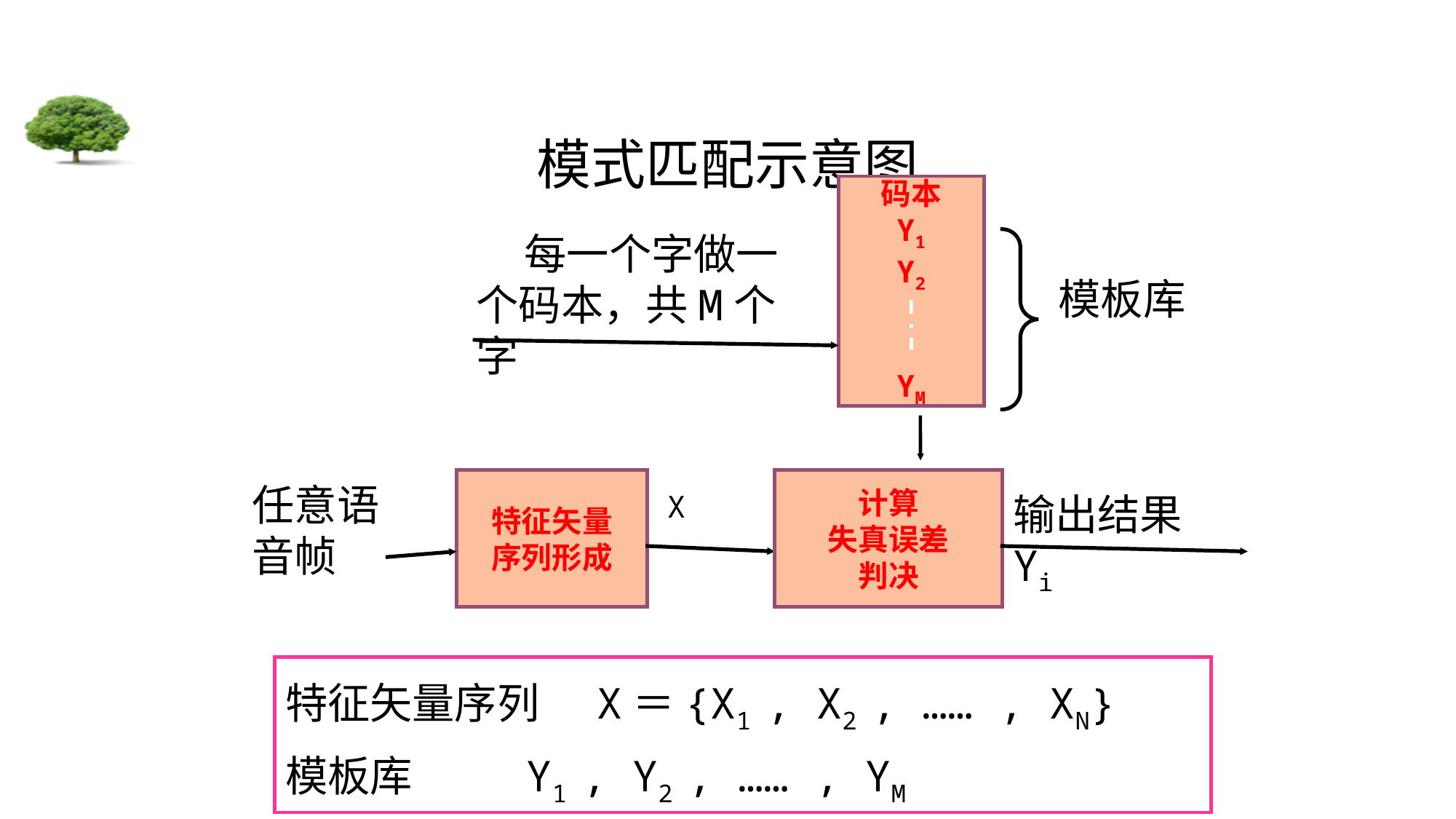

# 模式匹配示意图
码本
Y1
Y2

YM
    每一个字做一个码本，共M个字

模板库

特征矢量
序列形成
计算
失真误差
判决
任意语音帧
X
输出结果Yi

特征矢量序列     X＝{X1 , X2 , …… , XN}
模板库           Y1 , Y2 , …… , YM